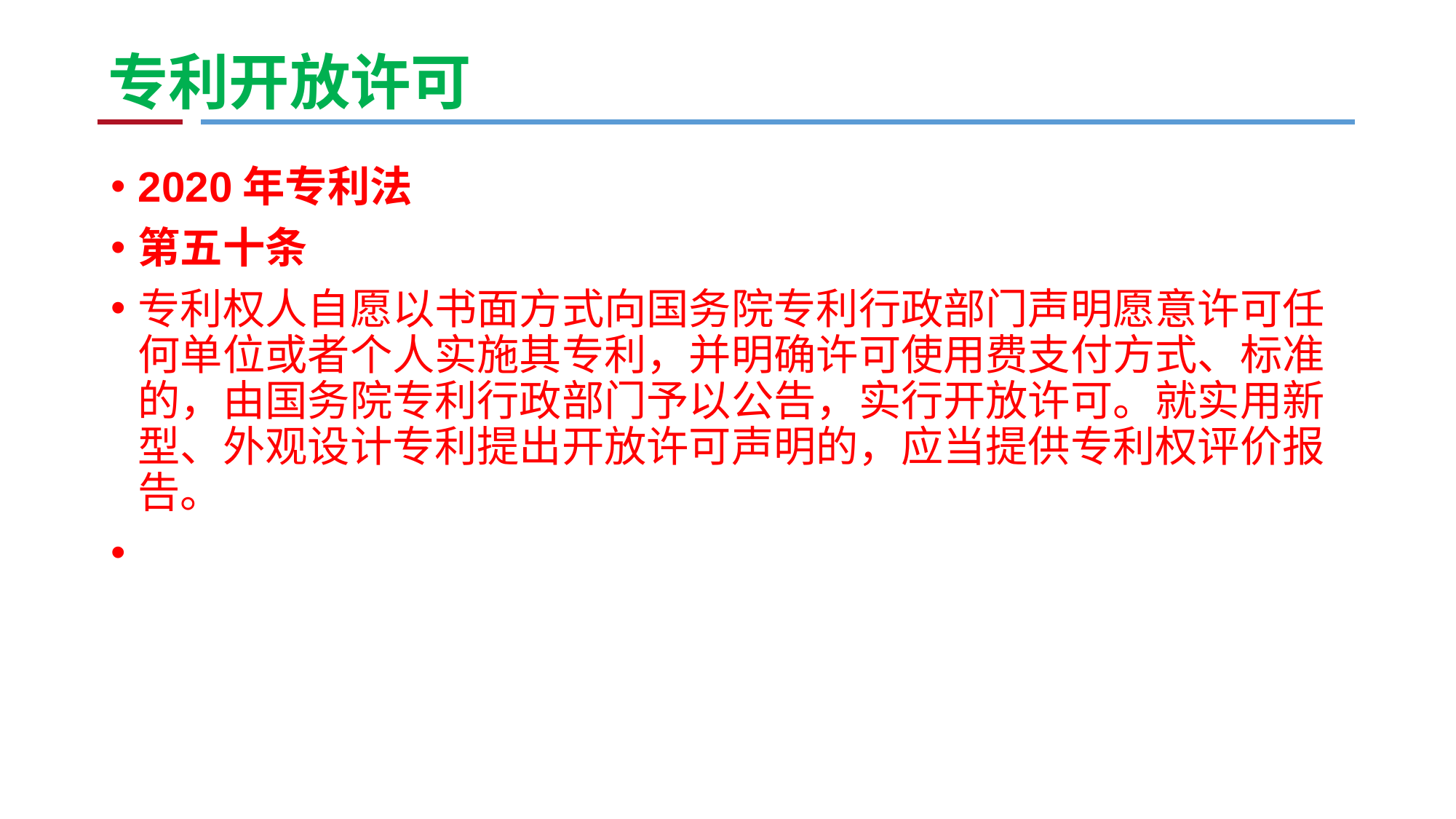

# 专利开放许可
2020年专利法
第五十条
专利权人自愿以书面方式向国务院专利行政部门声明愿意许可任何单位或者个人实施其专利，并明确许可使用费支付方式、标准的，由国务院专利行政部门予以公告，实行开放许可。就实用新型、外观设计专利提出开放许可声明的，应当提供专利权评价报告。